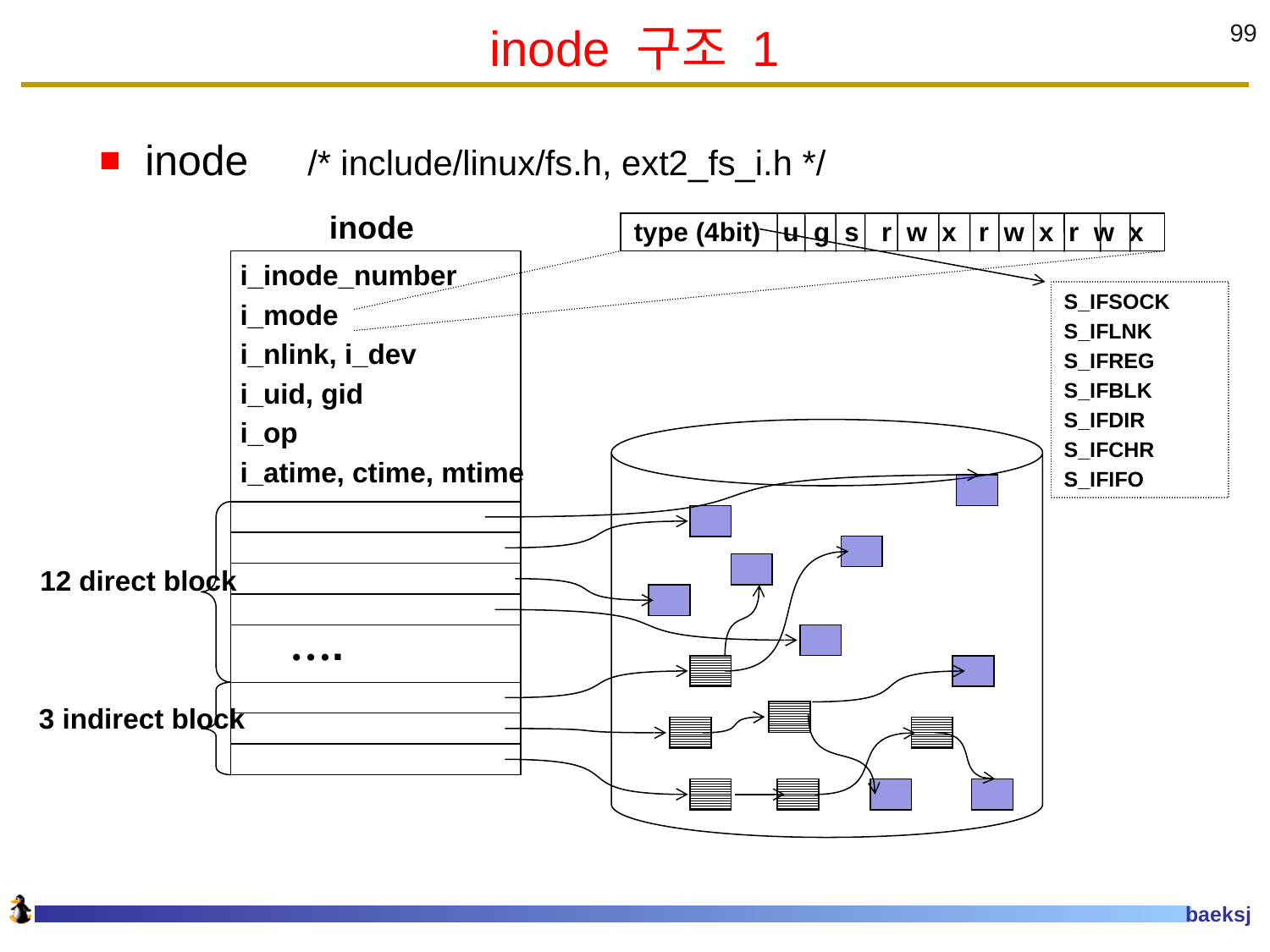

# inode 구조 1
99
inode     /* include/linux/fs.h, ext2_fs_i.h */

inode
type (4bit)   u  g  s   r  w  x   r  w  x  r  w  x

i_inode_number
i_mode
i_nlink, i_dev
i_uid, gid
i_op
i_atime, ctime, mtime

S_IFSOCK
S_IFLNK
S_IFREG
S_IFBLK
S_IFDIR
S_IFCHR
S_IFIFO

12 direct block

….

3 indirect block